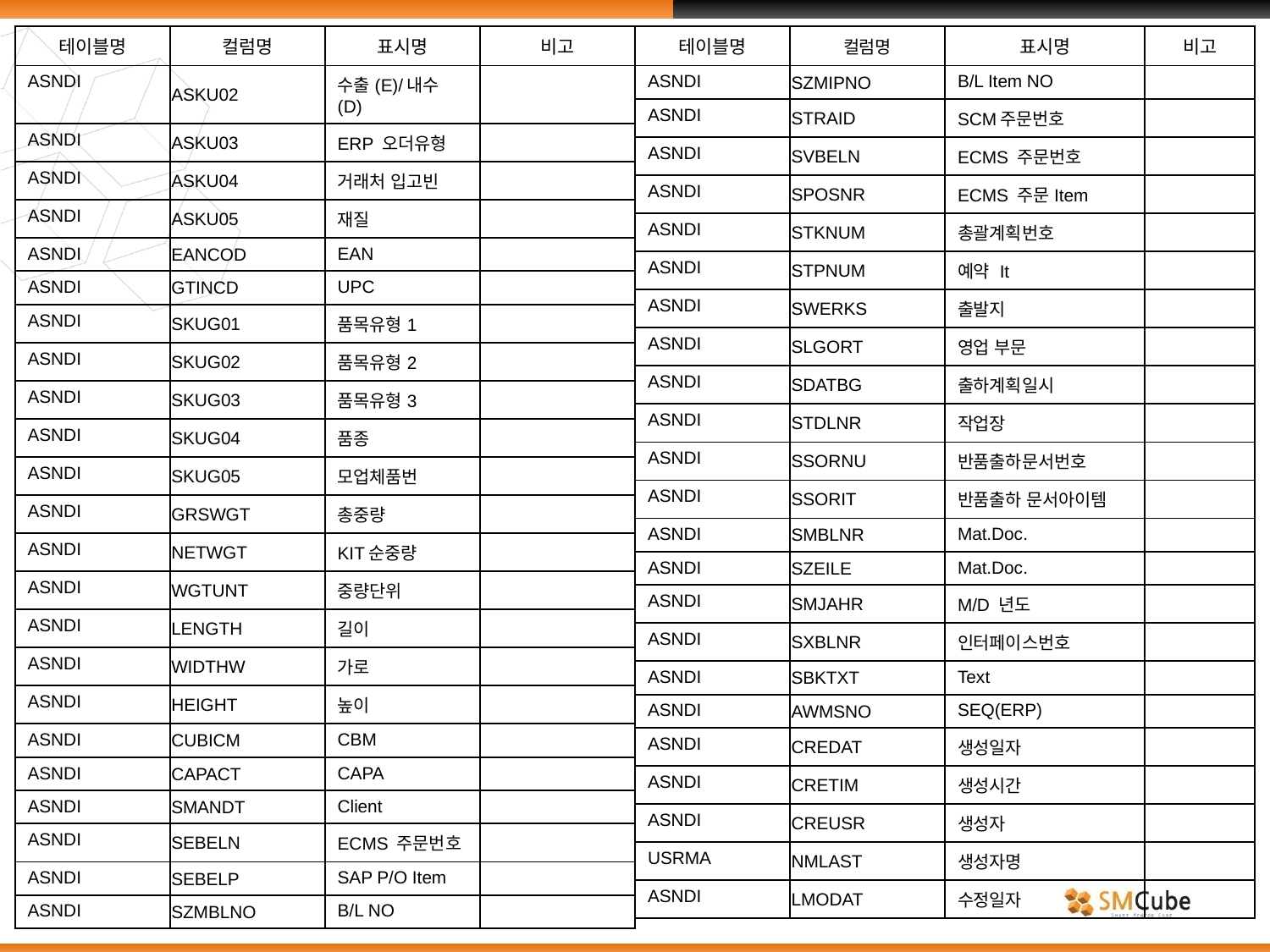

| 테이블명 | 컬럼명 | 표시명 | 비고 |
| --- | --- | --- | --- |
| ASNDI | ASKU02 | 수출(E)/내수(D) |  |
| ASNDI | ASKU03 | ERP 오더유형 |  |
| ASNDI | ASKU04 | 거래처 입고빈 |  |
| ASNDI | ASKU05 | 재질 |  |
| ASNDI | EANCOD | EAN |  |
| ASNDI | GTINCD | UPC |  |
| ASNDI | SKUG01 | 품목유형1 |  |
| ASNDI | SKUG02 | 품목유형2 |  |
| ASNDI | SKUG03 | 품목유형3 |  |
| ASNDI | SKUG04 | 품종 |  |
| ASNDI | SKUG05 | 모업체품번 |  |
| ASNDI | GRSWGT | 총중량 |  |
| ASNDI | NETWGT | KIT순중량 |  |
| ASNDI | WGTUNT | 중량단위 |  |
| ASNDI | LENGTH | 길이 |  |
| ASNDI | WIDTHW | 가로 |  |
| ASNDI | HEIGHT | 높이 |  |
| ASNDI | CUBICM | CBM |  |
| ASNDI | CAPACT | CAPA |  |
| ASNDI | SMANDT | Client |  |
| ASNDI | SEBELN | ECMS 주문번호 |  |
| ASNDI | SEBELP | SAP P/O Item |  |
| ASNDI | SZMBLNO | B/L NO |  |
| 테이블명 | 컬럼명 | 표시명 | 비고 |
| --- | --- | --- | --- |
| ASNDI | SZMIPNO | B/L Item NO |  |
| ASNDI | STRAID | SCM주문번호 |  |
| ASNDI | SVBELN | ECMS 주문번호 |  |
| ASNDI | SPOSNR | ECMS 주문Item |  |
| ASNDI | STKNUM | 총괄계획번호 |  |
| ASNDI | STPNUM | 예약 It |  |
| ASNDI | SWERKS | 출발지 |  |
| ASNDI | SLGORT | 영업 부문 |  |
| ASNDI | SDATBG | 출하계획일시 |  |
| ASNDI | STDLNR | 작업장 |  |
| ASNDI | SSORNU | 반품출하문서번호 |  |
| ASNDI | SSORIT | 반품출하 문서아이템 |  |
| ASNDI | SMBLNR | Mat.Doc. |  |
| ASNDI | SZEILE | Mat.Doc. |  |
| ASNDI | SMJAHR | M/D 년도 |  |
| ASNDI | SXBLNR | 인터페이스번호 |  |
| ASNDI | SBKTXT | Text |  |
| ASNDI | AWMSNO | SEQ(ERP) |  |
| ASNDI | CREDAT | 생성일자 |  |
| ASNDI | CRETIM | 생성시간 |  |
| ASNDI | CREUSR | 생성자 |  |
| USRMA | NMLAST | 생성자명 |  |
| ASNDI | LMODAT | 수정일자 |  |